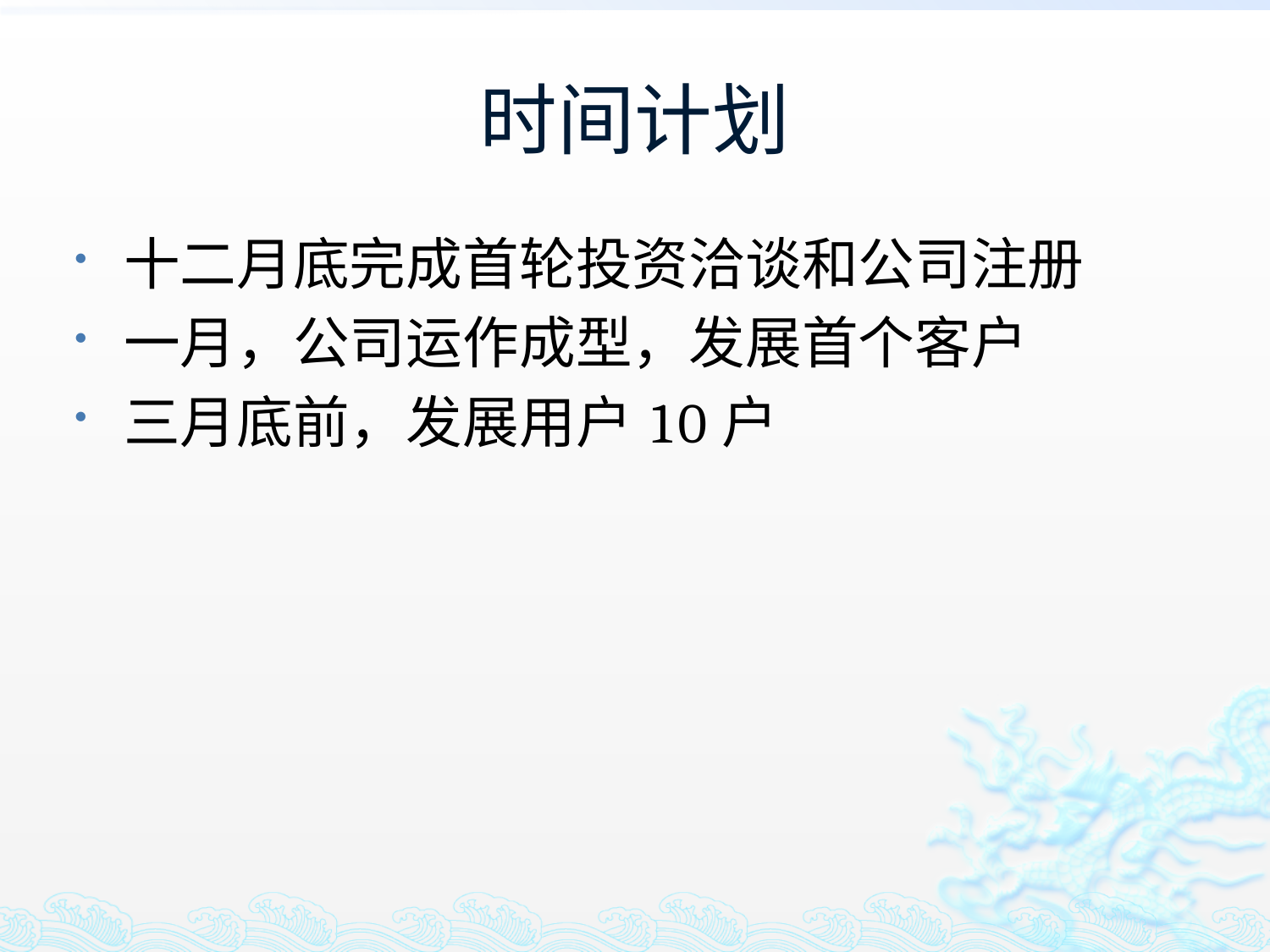

# 时间计划
十二月底完成首轮投资洽谈和公司注册
一月，公司运作成型，发展首个客户
三月底前，发展用户10户